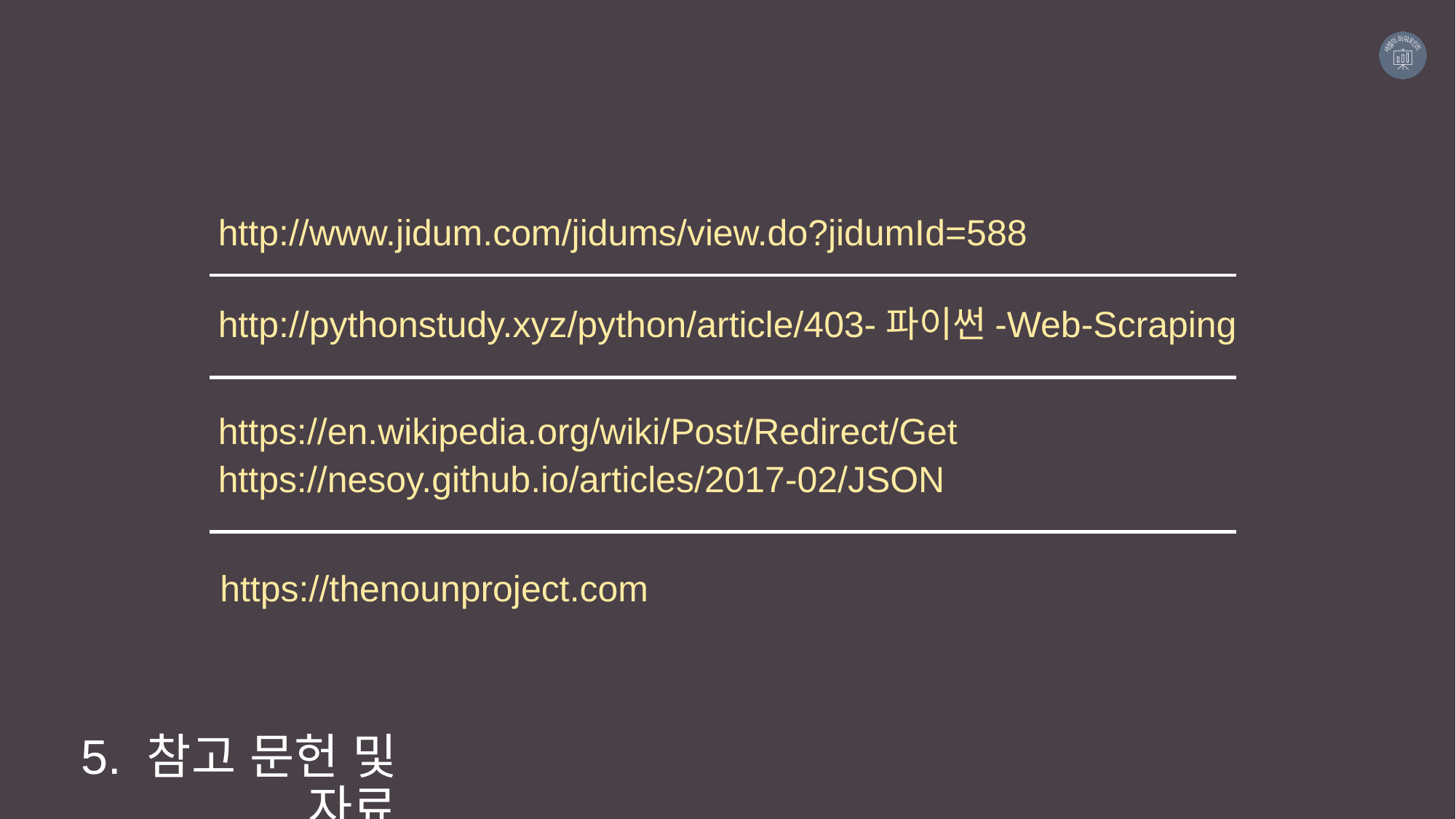

http://www.jidum.com/jidums/view.do?jidumId=588
http://pythonstudy.xyz/python/article/403-파이썬-Web-Scraping
https://en.wikipedia.org/wiki/Post/Redirect/Get
https://nesoy.github.io/articles/2017-02/JSON
https://thenounproject.com
5. 참고 문헌 및 자료